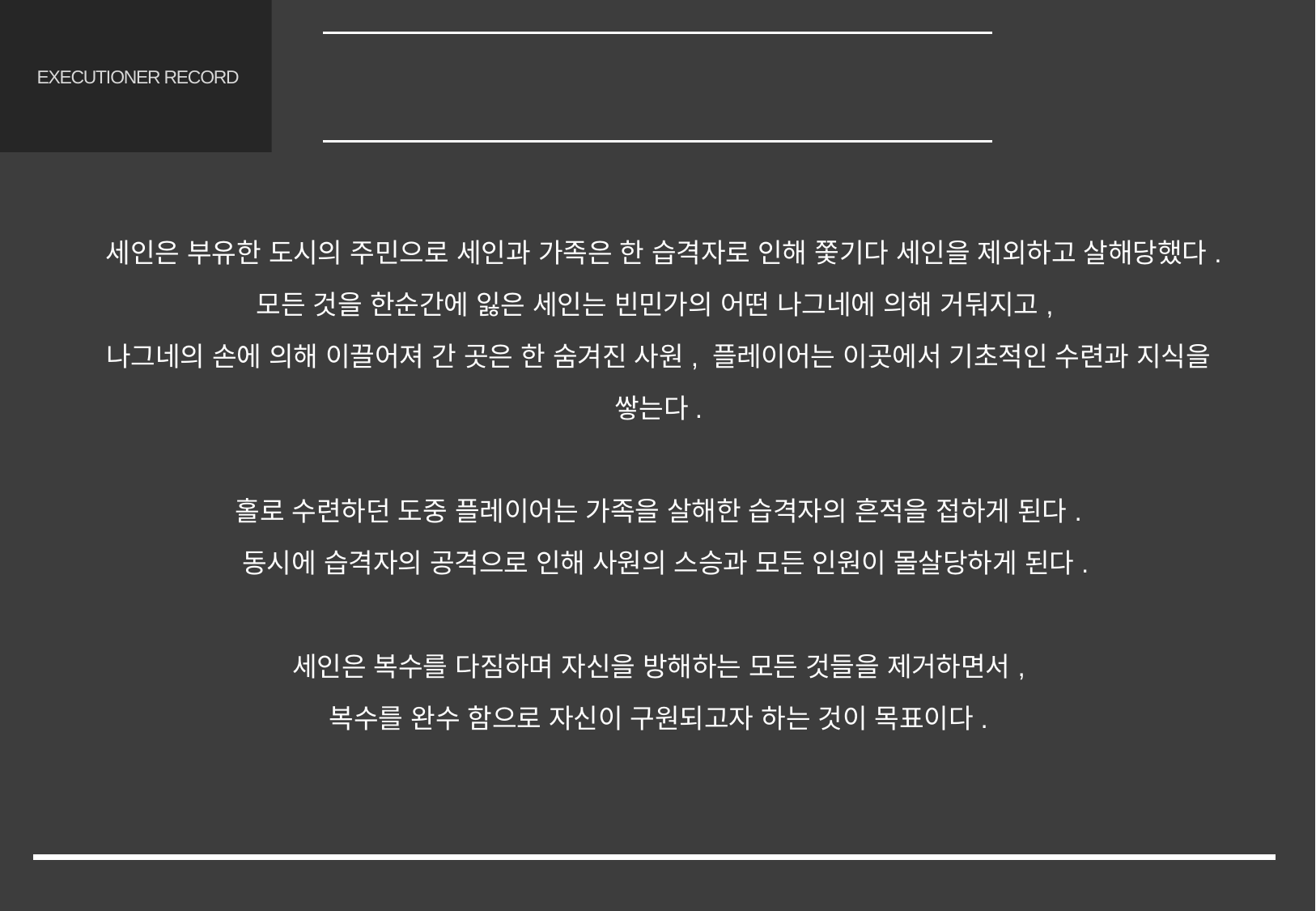

게임 요약
2.2 스토리
# EXECUTIONER RECORD
세인은 부유한 도시의 주민으로 세인과 가족은 한 습격자로 인해 쫓기다 세인을 제외하고 살해당했다.
모든 것을 한순간에 잃은 세인는 빈민가의 어떤 나그네에 의해 거둬지고,
나그네의 손에 의해 이끌어져 간 곳은 한 숨겨진 사원, 플레이어는 이곳에서 기초적인 수련과 지식을 쌓는다.

홀로 수련하던 도중 플레이어는 가족을 살해한 습격자의 흔적을 접하게 된다.
 동시에 습격자의 공격으로 인해 사원의 스승과 모든 인원이 몰살당하게 된다.

세인은 복수를 다짐하며 자신을 방해하는 모든 것들을 제거하면서,
복수를 완수 함으로 자신이 구원되고자 하는 것이 목표이다.
8/68